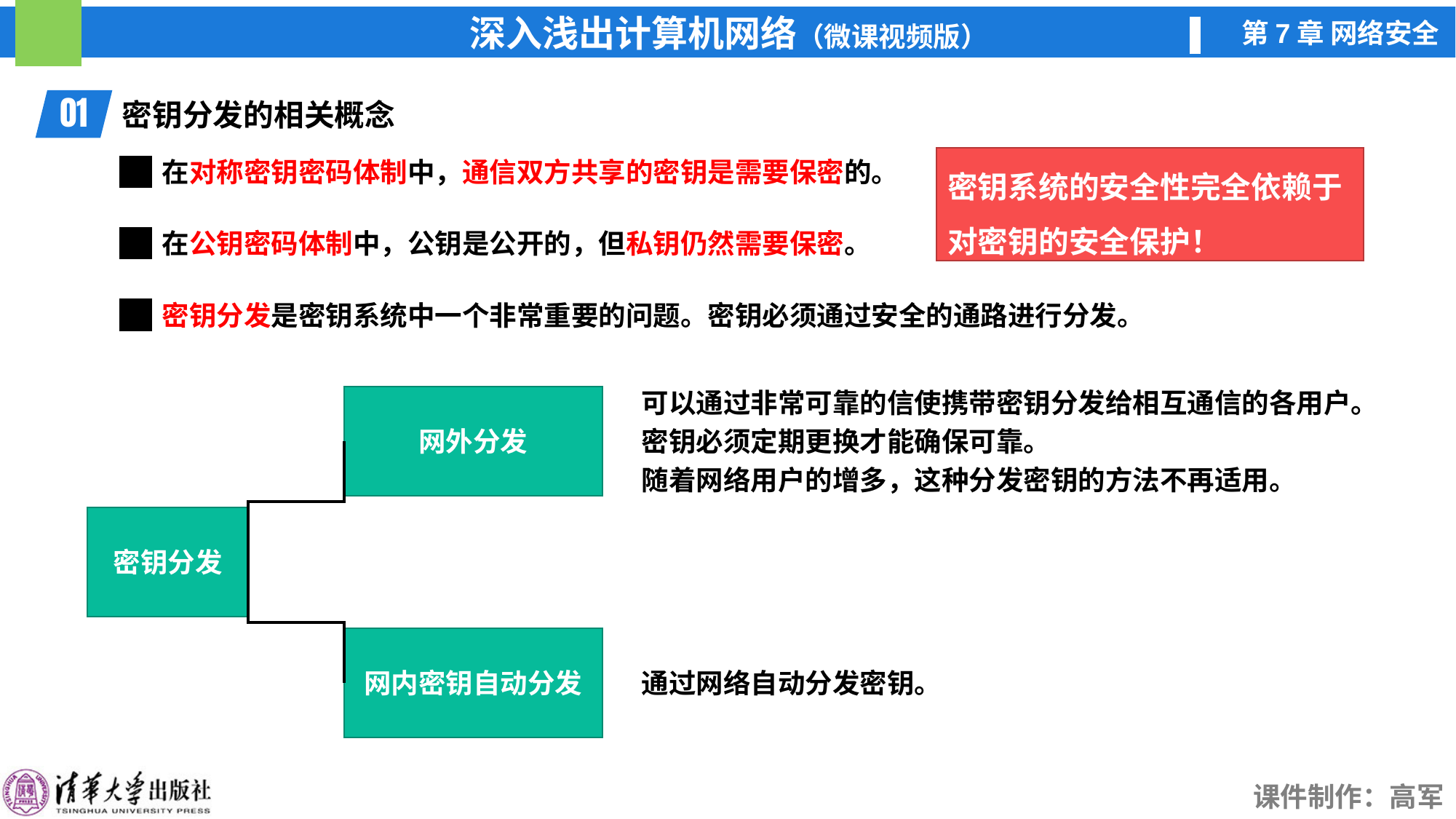

01
密钥分发的相关概念
在对称密钥密码体制中，通信双方共享的密钥是需要保密的。
密钥系统的安全性完全依赖于
对密钥的安全保护！

在公钥密码体制中，公钥是公开的，但私钥仍然需要保密。

密钥分发是密钥系统中一个非常重要的问题。密钥必须通过安全的通路进行分发。

可以通过非常可靠的信使携带密钥分发给相互通信的各用户。
网外分发
网内密钥自动分发
密钥必须定期更换才能确保可靠。
随着网络用户的增多，这种分发密钥的方法不再适用。
密钥分发
通过网络自动分发密钥。